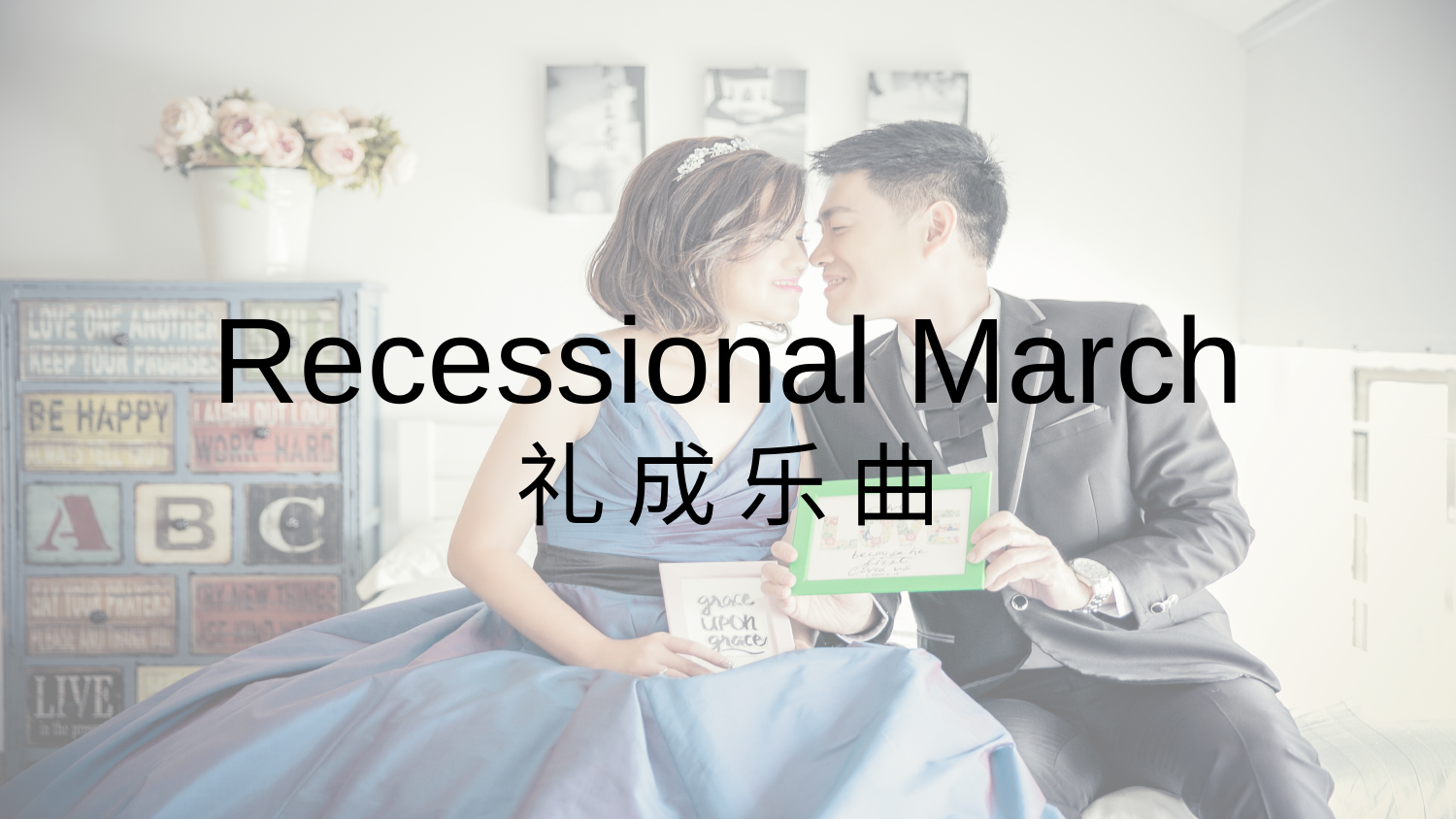

# Recessional March
礼 成 乐 曲